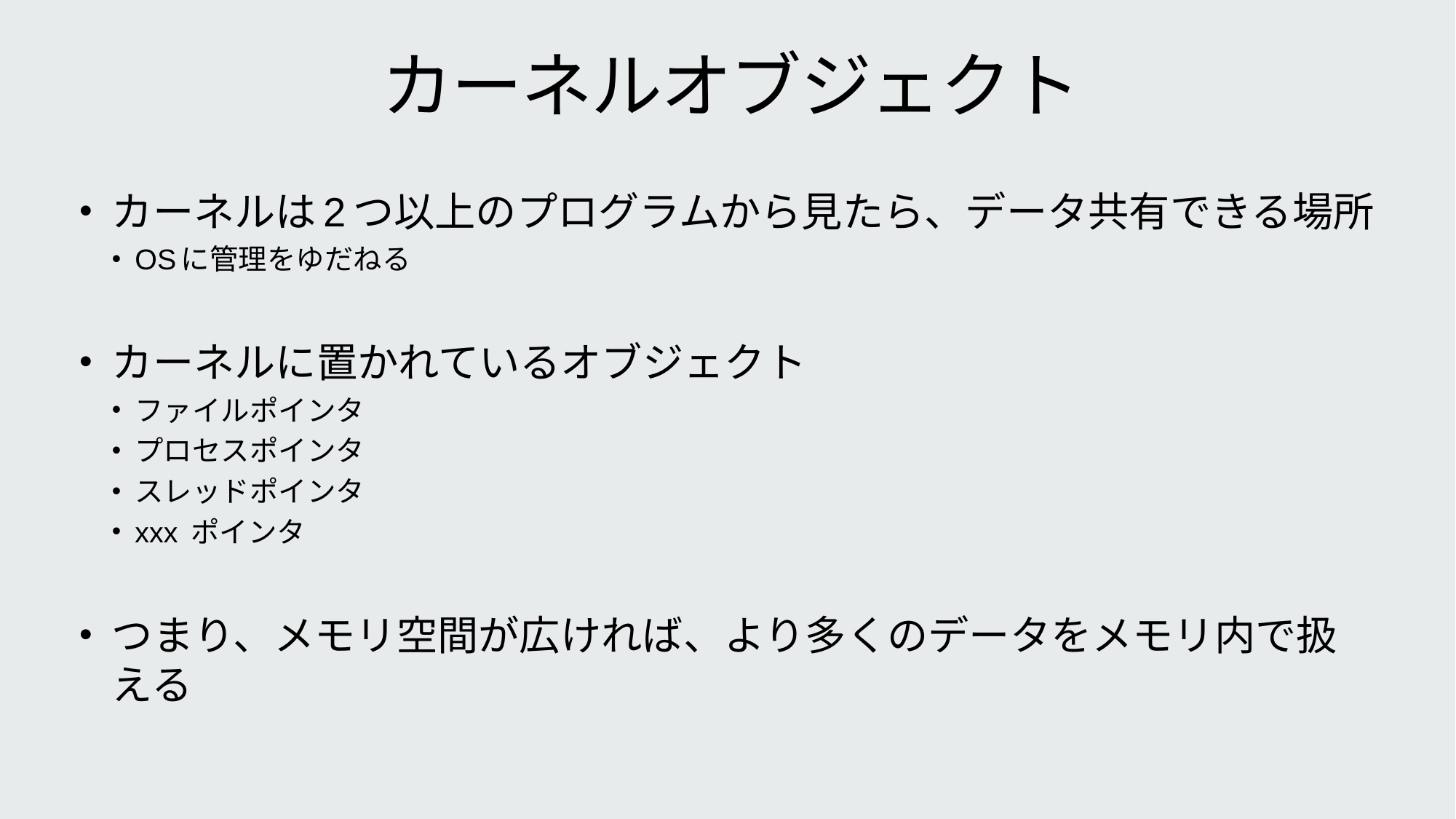

# カーネルオブジェクト
カーネルは2つ以上のプログラムから見たら、データ共有できる場所
OSに管理をゆだねる

カーネルに置かれているオブジェクト
ファイルポインタ
プロセスポインタ
スレッドポインタ
xxx ポインタ

つまり、メモリ空間が広ければ、より多くのデータをメモリ内で扱える